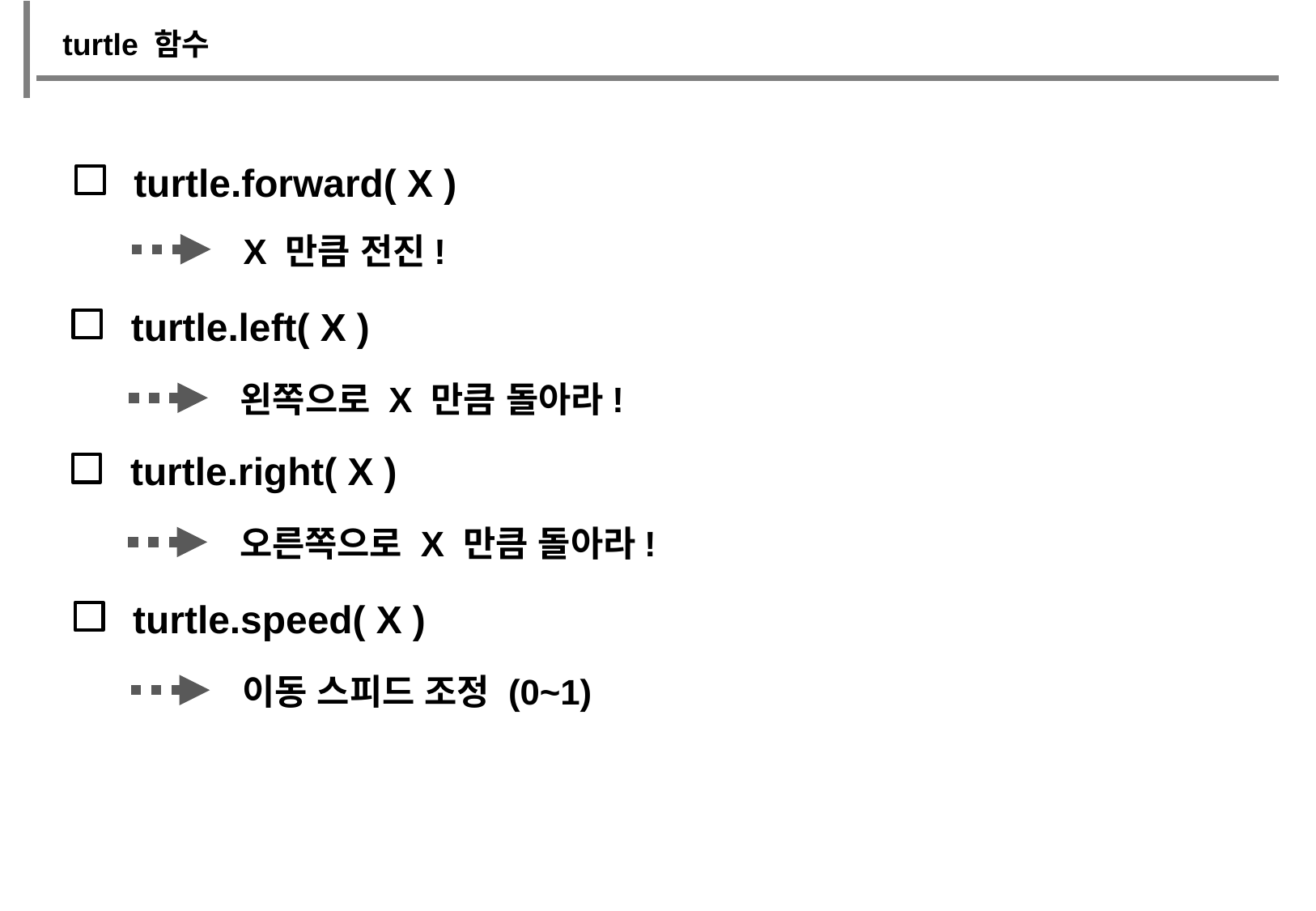

turtle 함수

turtle.forward( X )

X 만큼 전진!
turtle.left( X )

왼쪽으로 X 만큼 돌아라!
turtle.right( X )

오른쪽으로 X 만큼 돌아라!
turtle.speed( X )

이동 스피드 조정 (0~1)